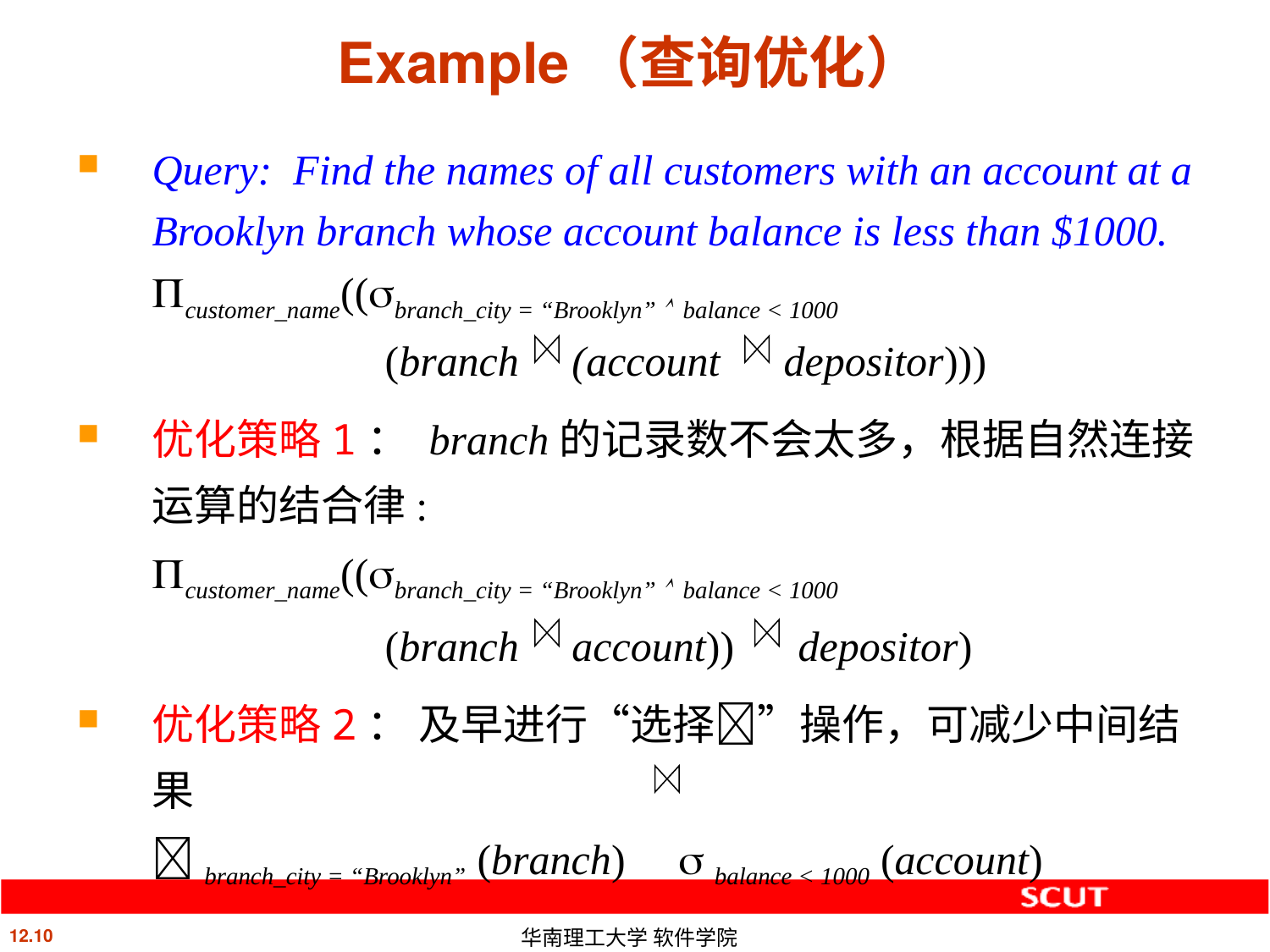

# Example（查询优化）
Query:  Find the names of all customers with an account at a Brooklyn branch whose account balance is less than $1000.
Πcustomer_name((σbranch_city = “Brooklyn” ∧  balance < 1000
                      (branch     (account      depositor)))
优化策略1： branch的记录数不会太多，根据自然连接运算的结合律:
Πcustomer_name((σbranch_city = “Brooklyn” ∧  balance < 1000
                      (branch     account))      depositor)
优化策略2： 及早进行“选择σ”操作，可减少中间结果
σbranch_city = “Brooklyn” (branch)     σ balance < 1000 (account)